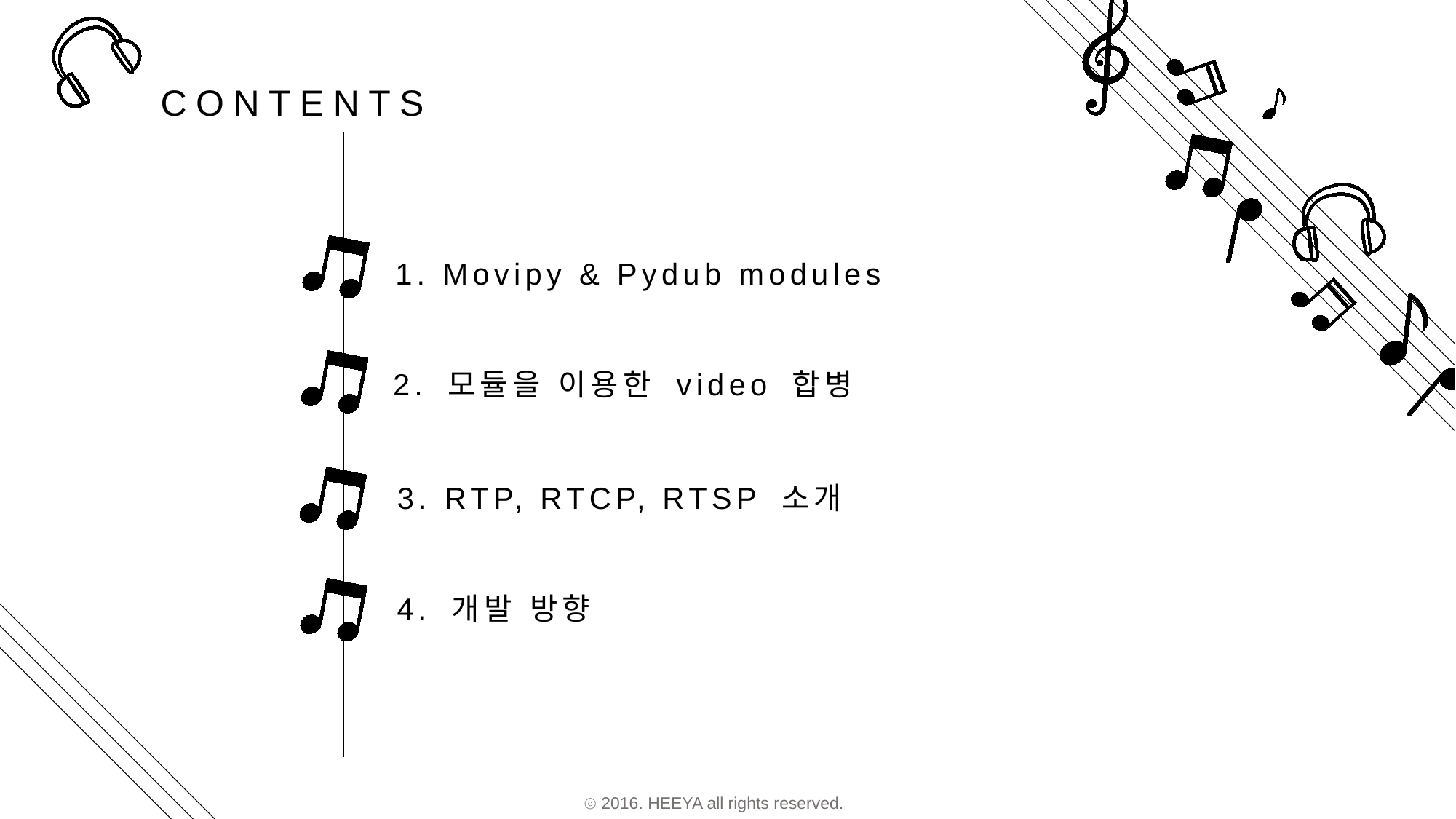

CONTENTS

1. Movipy & Pydub modules

2. 모듈을 이용한 video 합병

3. RTP, RTCP, RTSP 소개

4. 개발 방향